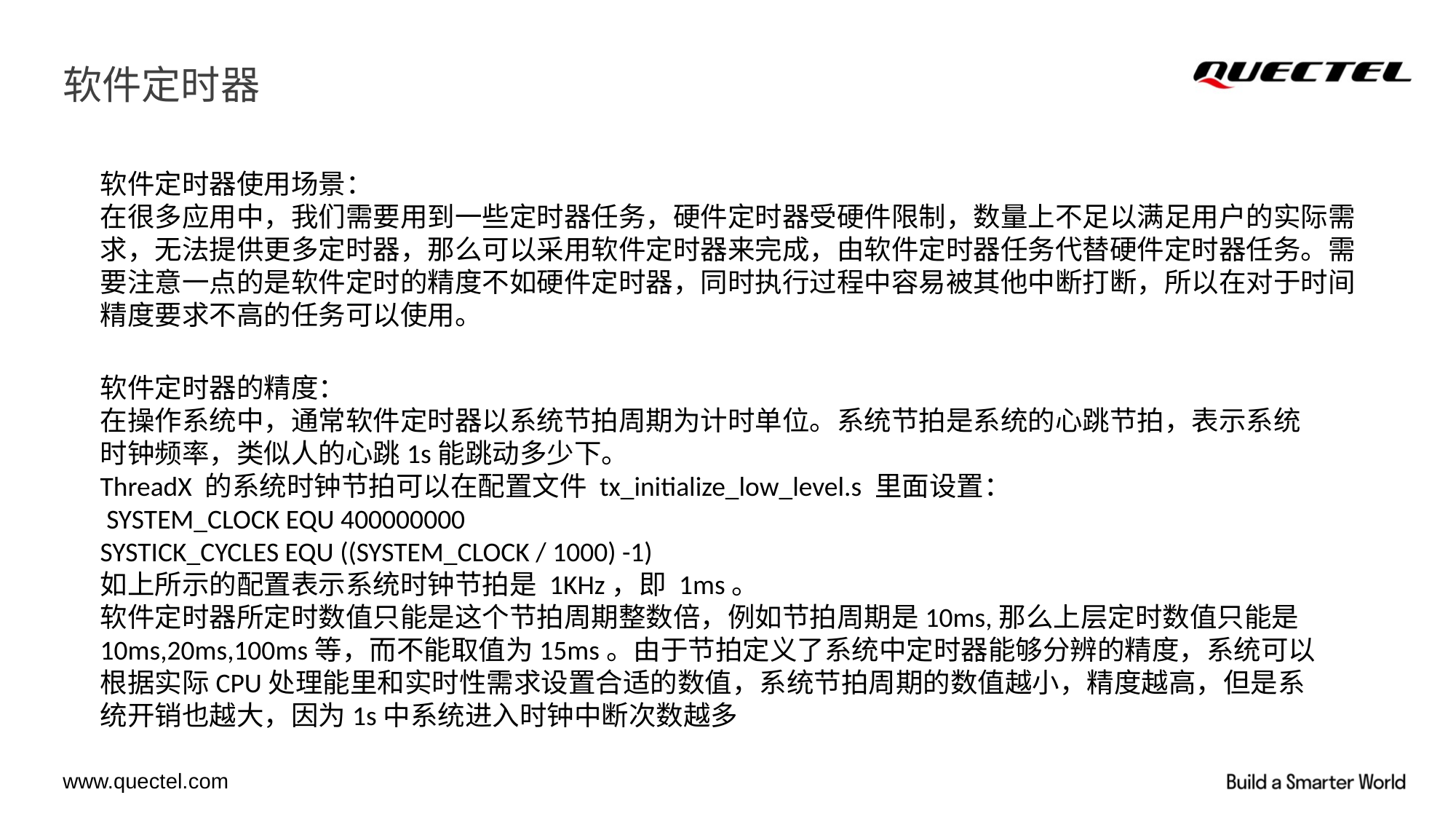

# 软件定时器
软件定时器使用场景：
在很多应用中，我们需要用到一些定时器任务，硬件定时器受硬件限制，数量上不足以满足用户的实际需求，无法提供更多定时器，那么可以采用软件定时器来完成，由软件定时器任务代替硬件定时器任务。需要注意一点的是软件定时的精度不如硬件定时器，同时执行过程中容易被其他中断打断，所以在对于时间精度要求不高的任务可以使用。
软件定时器的精度：
在操作系统中，通常软件定时器以系统节拍周期为计时单位。系统节拍是系统的心跳节拍，表示系统时钟频率，类似人的心跳1s能跳动多少下。
ThreadX 的系统时钟节拍可以在配置文件 tx_initialize_low_level.s 里面设置：
 SYSTEM_CLOCK EQU 400000000
SYSTICK_CYCLES EQU ((SYSTEM_CLOCK / 1000) -1)
如上所示的配置表示系统时钟节拍是 1KHz，即 1ms。
软件定时器所定时数值只能是这个节拍周期整数倍，例如节拍周期是10ms,那么上层定时数值只能是10ms,20ms,100ms等，而不能取值为15ms。由于节拍定义了系统中定时器能够分辨的精度，系统可以根据实际CPU处理能里和实时性需求设置合适的数值，系统节拍周期的数值越小，精度越高，但是系统开销也越大，因为1s中系统进入时钟中断次数越多